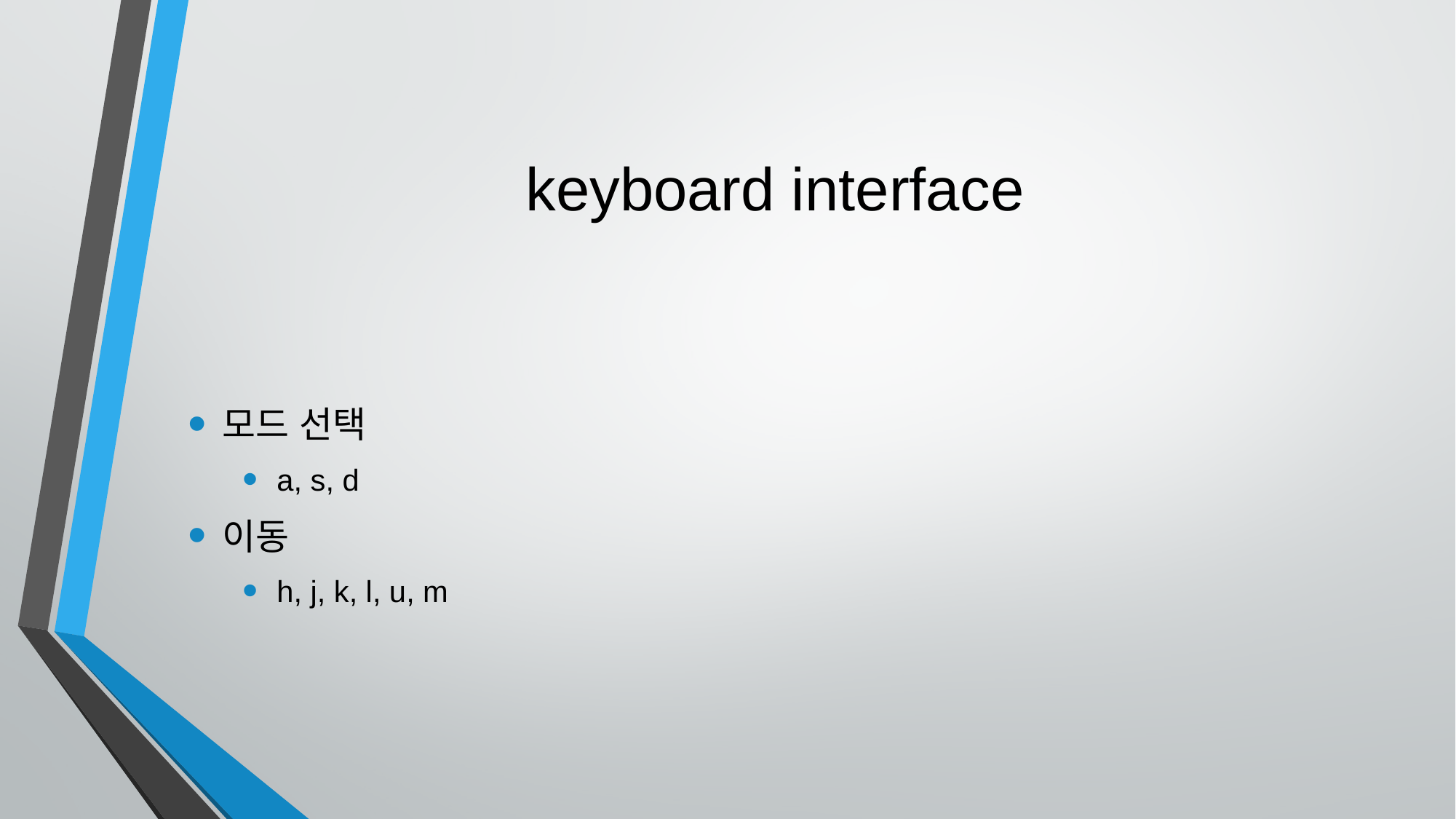

# keyboard interface
모드 선택
a, s, d
이동
h, j, k, l, u, m